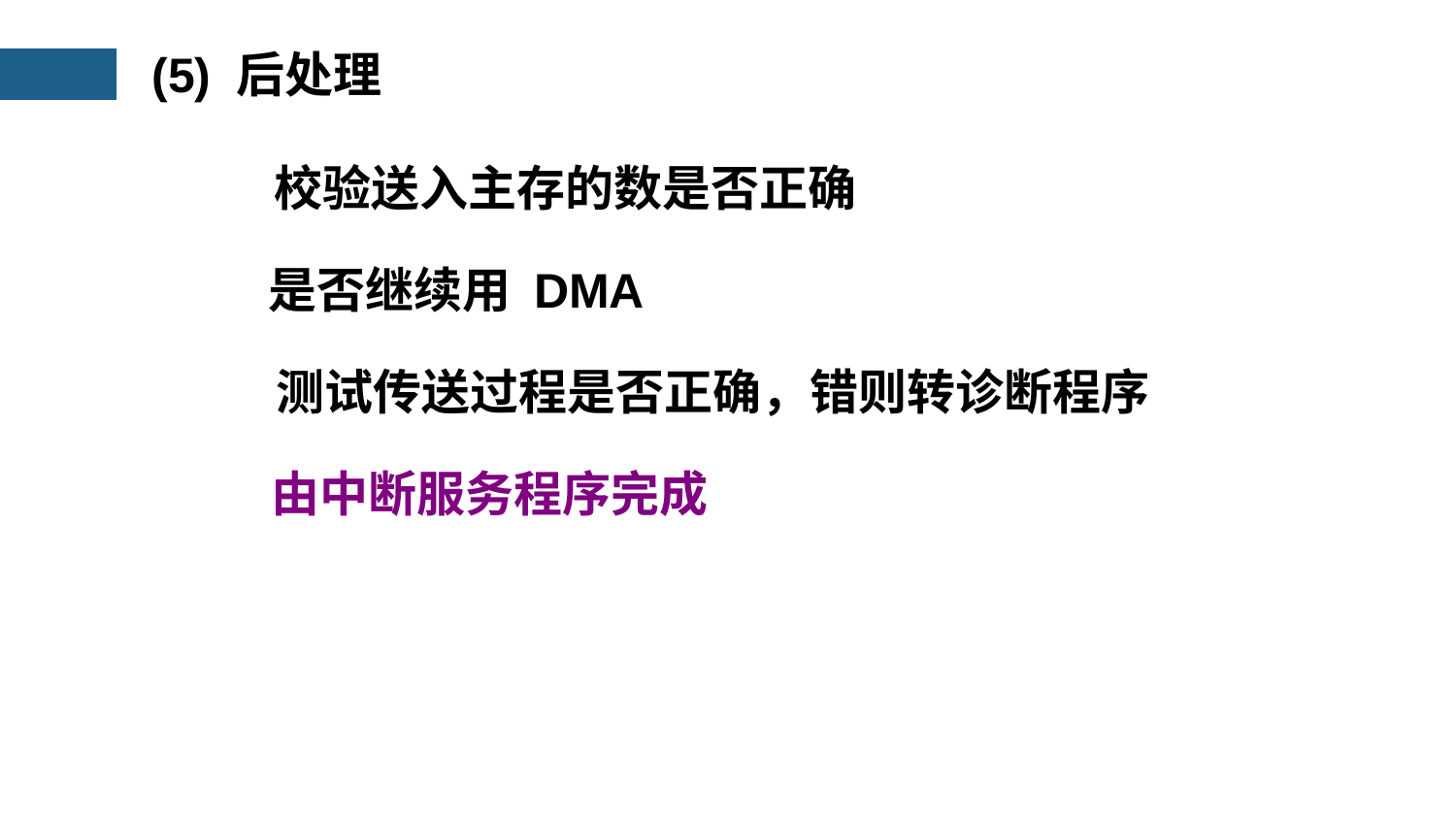

(5) 后处理
校验送入主存的数是否正确
是否继续用 DMA
测试传送过程是否正确，错则转诊断程序
由中断服务程序完成